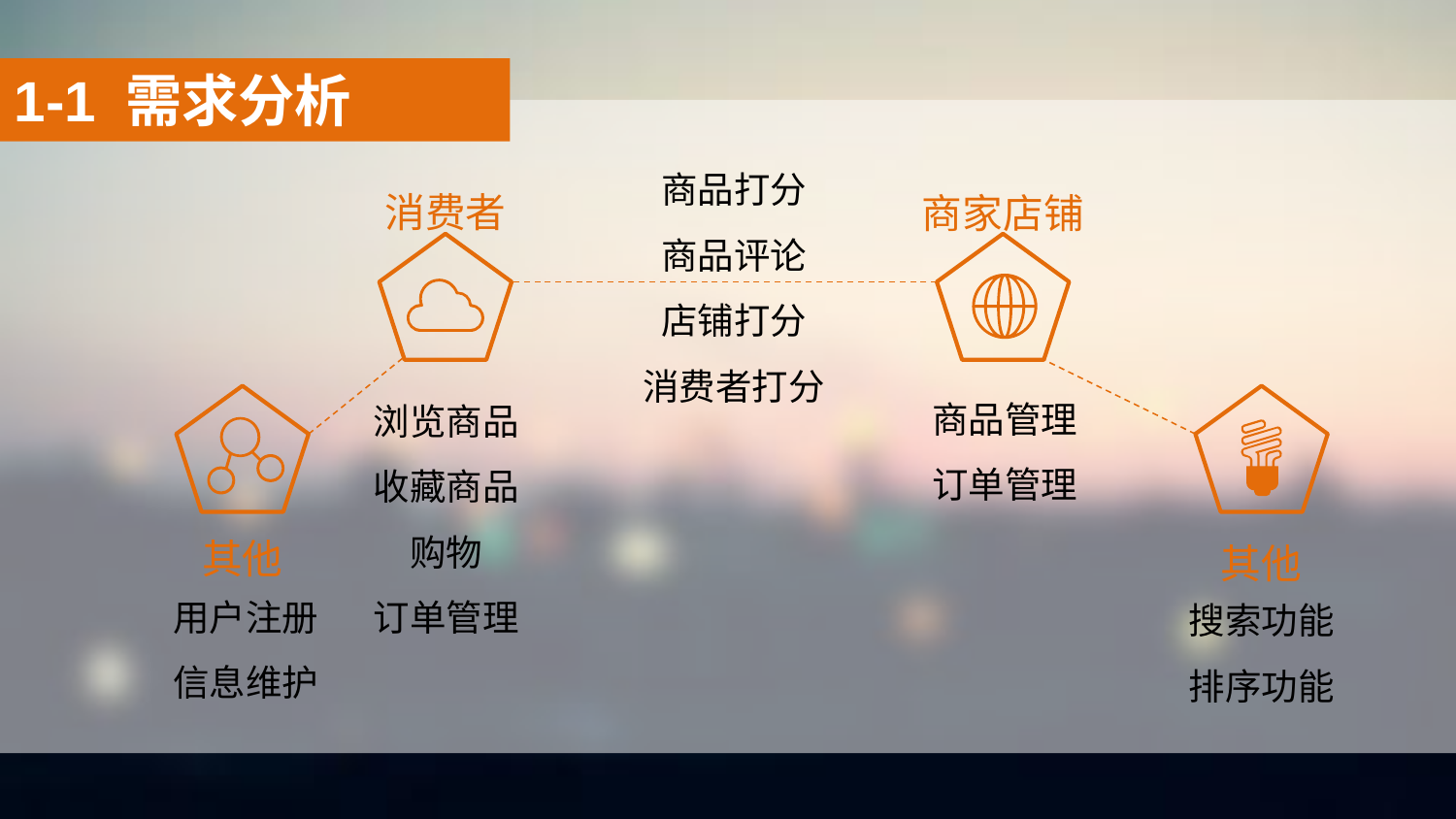

1-1 需求分析
商品打分
商品评论
店铺打分
消费者打分
消费者
商家店铺

商品管理
订单管理
浏览商品
收藏商品
购物
订单管理

其他
其他
用户注册
信息维护
搜索功能
排序功能